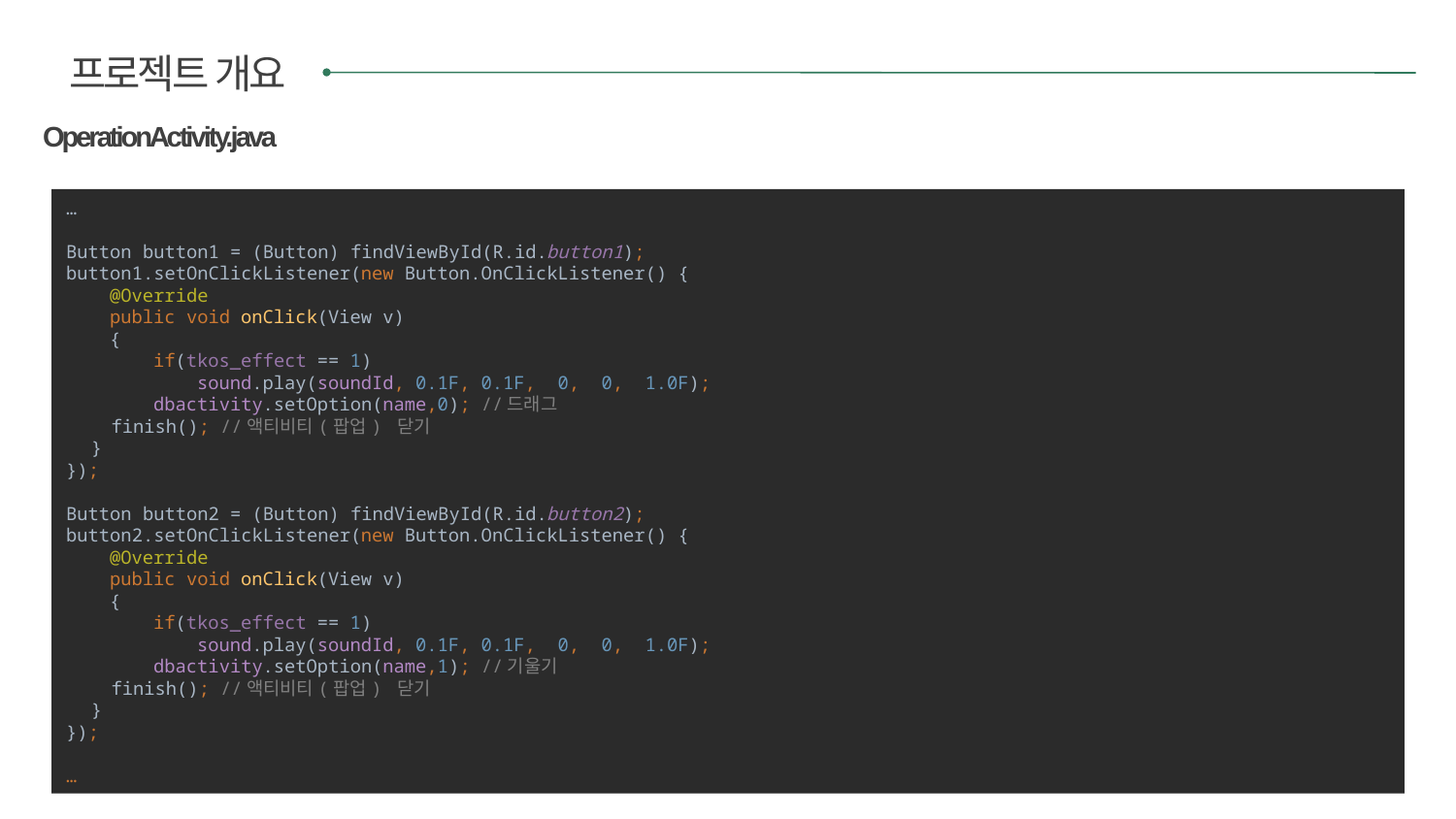

프로젝트 개요
OperationActivity.java
…

Button button1 = (Button) findViewById(R.id.button1);
button1.setOnClickListener(new Button.OnClickListener() {
    @Override
    public void onClick(View v)
    {
        if(tkos_effect == 1)
            sound.play(soundId, 0.1F, 0.1F,  0,  0,  1.0F);
        dbactivity.setOption(name,0); //드래그
        finish(); //액티비티(팝업) 닫기
    }
});
Button button2 = (Button) findViewById(R.id.button2);
button2.setOnClickListener(new Button.OnClickListener() {
    @Override
    public void onClick(View v)
    {
        if(tkos_effect == 1)
            sound.play(soundId, 0.1F, 0.1F,  0,  0,  1.0F);
        dbactivity.setOption(name,1); //기울기
        finish(); //액티비티(팝업) 닫기
    }
});

…